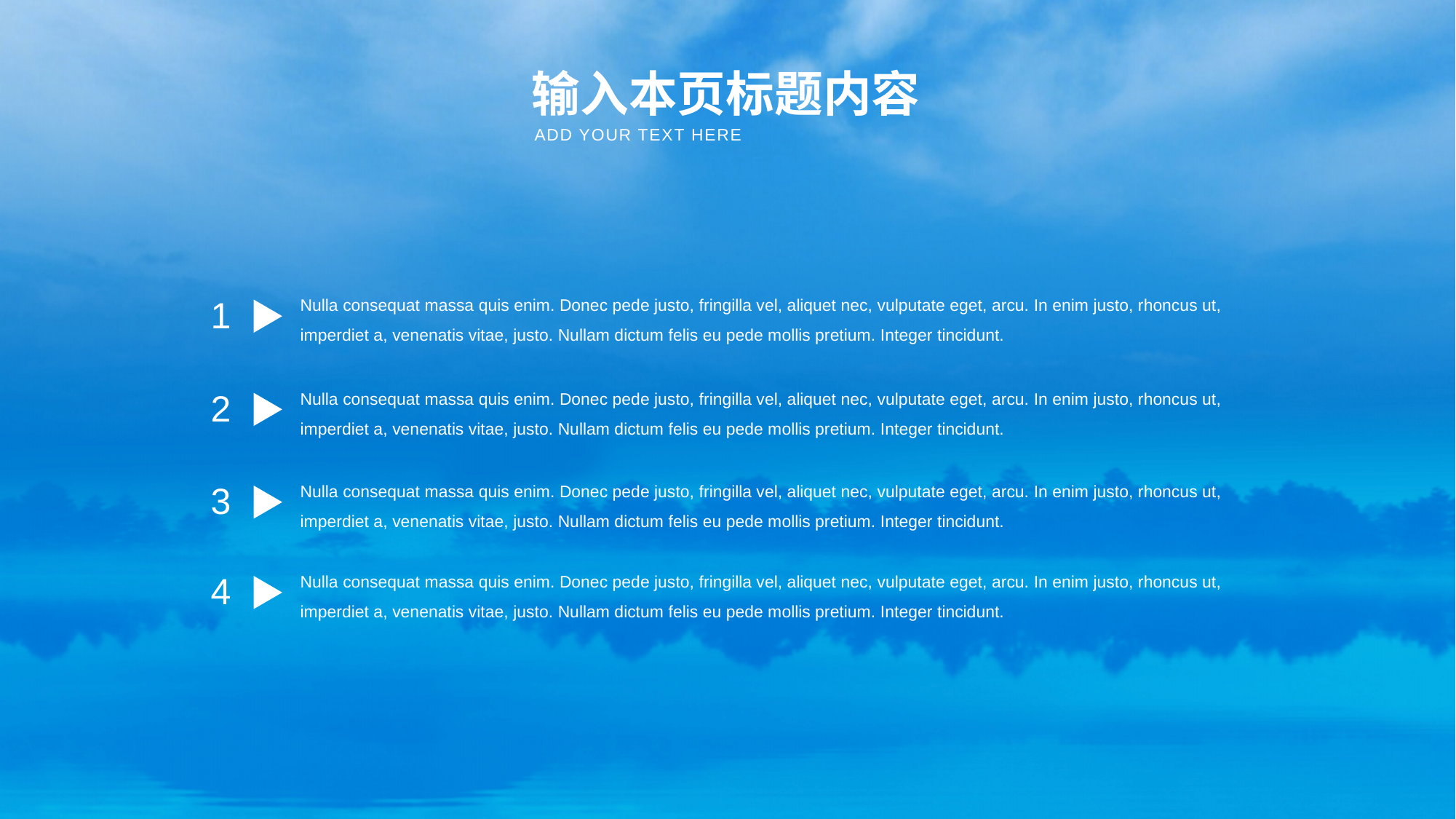

输入本页标题内容
ADD YOUR TEXT HERE
Nulla consequat massa quis enim. Donec pede justo, fringilla vel, aliquet nec, vulputate eget, arcu. In enim justo, rhoncus ut, imperdiet a, venenatis vitae, justo. Nullam dictum felis eu pede mollis pretium. Integer tincidunt.
1

Nulla consequat massa quis enim. Donec pede justo, fringilla vel, aliquet nec, vulputate eget, arcu. In enim justo, rhoncus ut, imperdiet a, venenatis vitae, justo. Nullam dictum felis eu pede mollis pretium. Integer tincidunt.
2

Nulla consequat massa quis enim. Donec pede justo, fringilla vel, aliquet nec, vulputate eget, arcu. In enim justo, rhoncus ut, imperdiet a, venenatis vitae, justo. Nullam dictum felis eu pede mollis pretium. Integer tincidunt.
3

Nulla consequat massa quis enim. Donec pede justo, fringilla vel, aliquet nec, vulputate eget, arcu. In enim justo, rhoncus ut, imperdiet a, venenatis vitae, justo. Nullam dictum felis eu pede mollis pretium. Integer tincidunt.
4